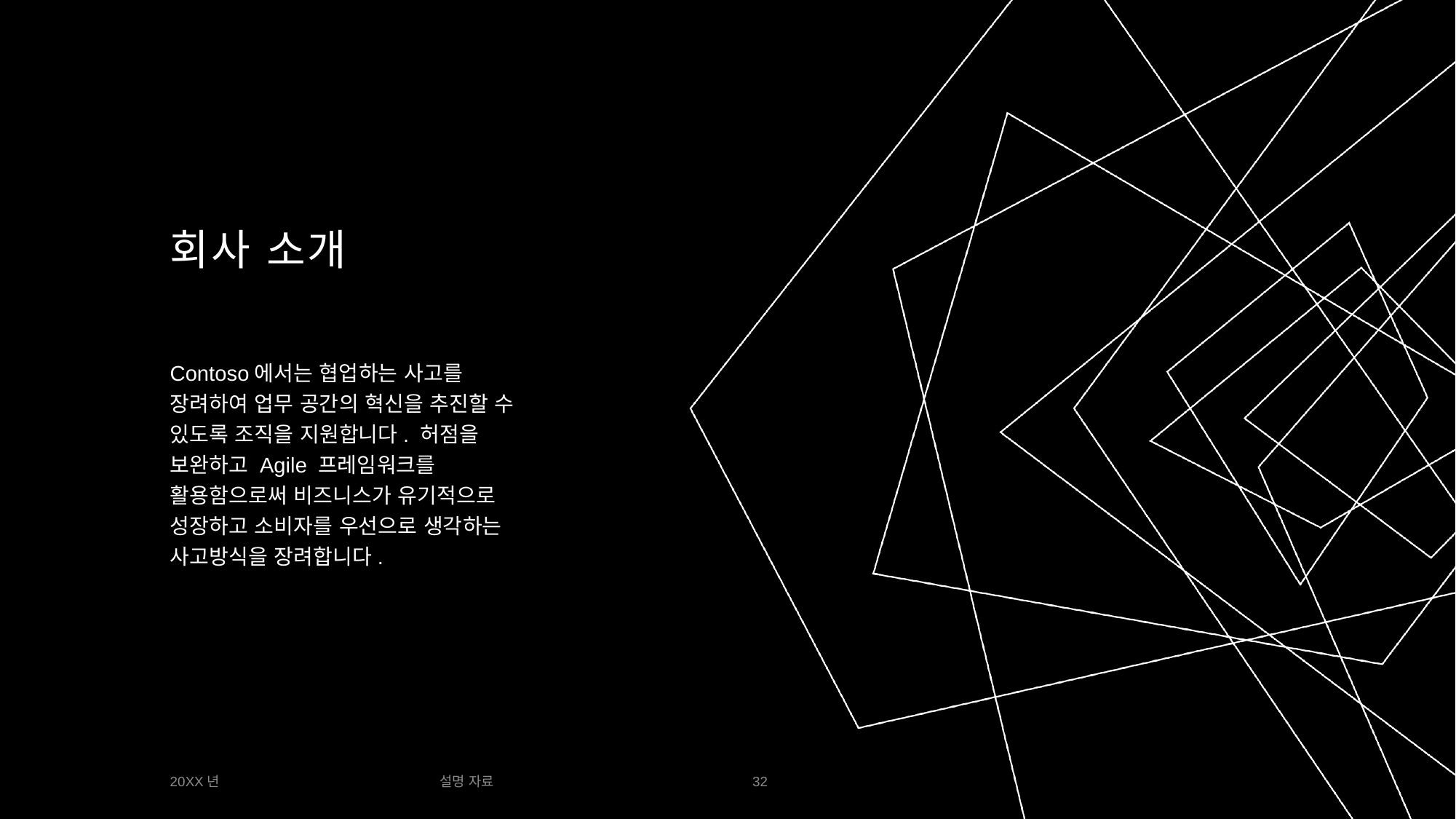

# 회사 소개
Contoso에서는 협업하는 사고를 장려하여 업무 공간의 혁신을 추진할 수 있도록 조직을 지원합니다. 허점을 보완하고 Agile 프레임워크를 활용함으로써 비즈니스가 유기적으로 성장하고 소비자를 우선으로 생각하는 사고방식을 장려합니다.
설명 자료
20XX년
32